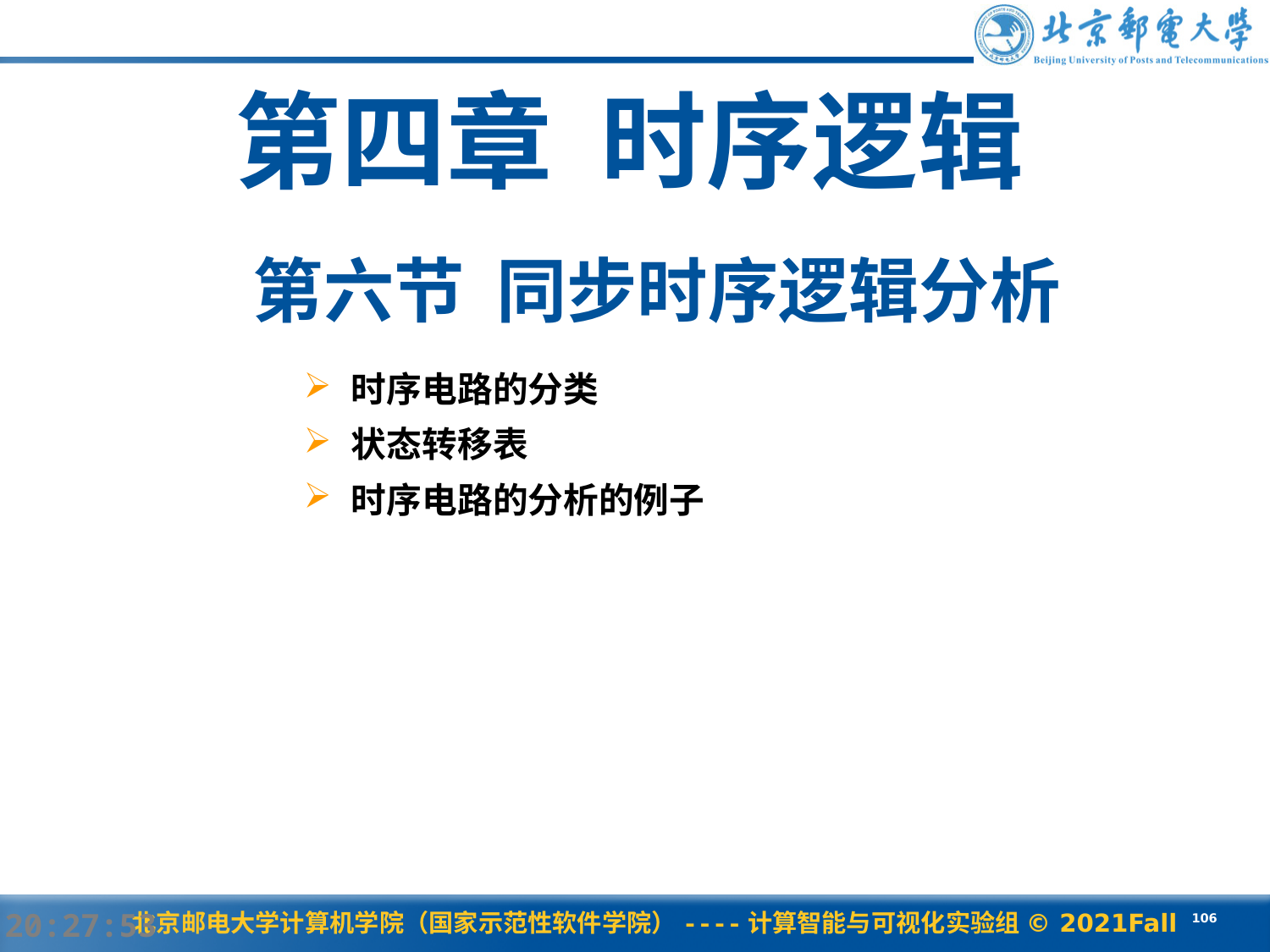

第四章  时序逻辑
# 第六节  同步时序逻辑分析
时序电路的分类
状态转移表
时序电路的分析的例子